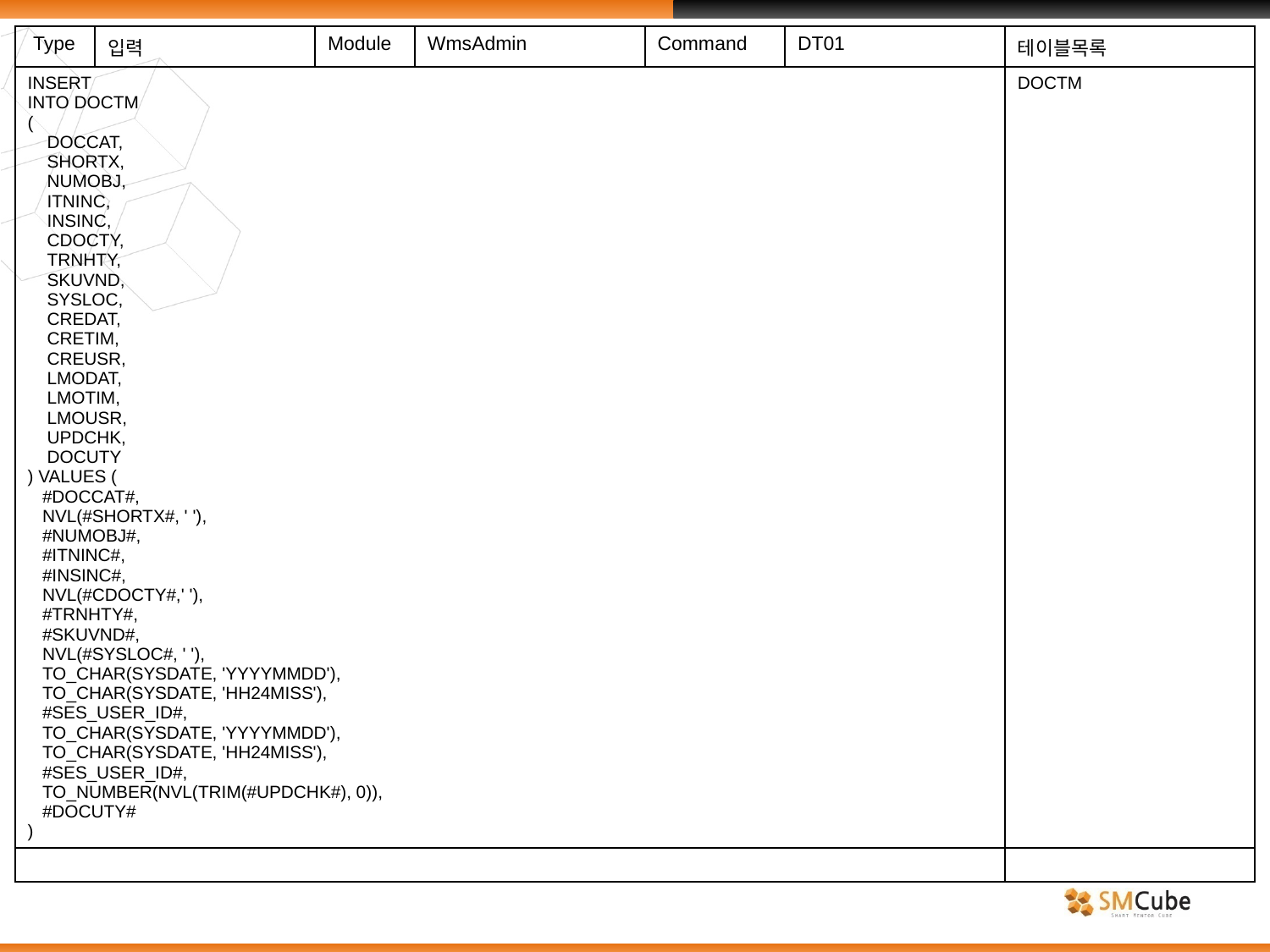

| Type | 입력 | Module | WmsAdmin | Command | DT01 | 테이블목록 |
| --- | --- | --- | --- | --- | --- | --- |
| INSERT INTO DOCTM ( DOCCAT, SHORTX, NUMOBJ, ITNINC, INSINC, CDOCTY, TRNHTY, SKUVND, SYSLOC, CREDAT, CRETIM, CREUSR, LMODAT, LMOTIM, LMOUSR, UPDCHK, DOCUTY ) VALUES ( #DOCCAT#, NVL(#SHORTX#, ' '), #NUMOBJ#, #ITNINC#, #INSINC#, NVL(#CDOCTY#,' '), #TRNHTY#, #SKUVND#, NVL(#SYSLOC#, ' '), TO\_CHAR(SYSDATE, 'YYYYMMDD'), TO\_CHAR(SYSDATE, 'HH24MISS'), #SES\_USER\_ID#, TO\_CHAR(SYSDATE, 'YYYYMMDD'), TO\_CHAR(SYSDATE, 'HH24MISS'), #SES\_USER\_ID#, TO\_NUMBER(NVL(TRIM(#UPDCHK#), 0)), #DOCUTY# ) |  |  |  |  |  | DOCTM |
|  |  |  |  |  |  |  |